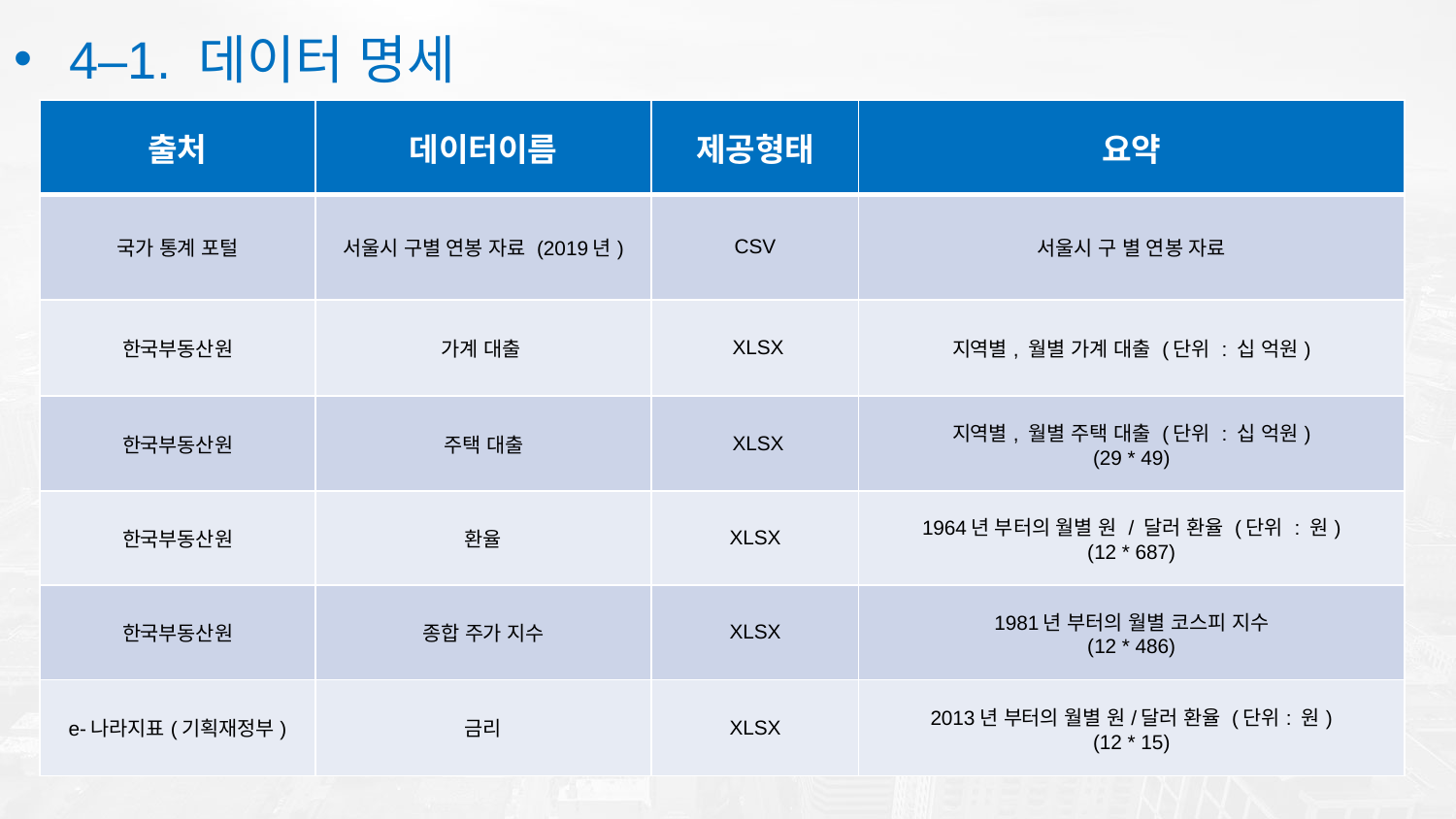

4–1. 데이터 명세
| 출처 | 데이터이름 | 제공형태 | 요약 |
| --- | --- | --- | --- |
| 국가 통계 포털 | 서울시 구별 연봉 자료 (2019년) | CSV | 서울시 구 별 연봉 자료 |
| 한국부동산원 | 가계 대출 | XLSX | 지역별, 월별 가계 대출 (단위 : 십 억원) |
| 한국부동산원 | 주택 대출 | XLSX | 지역별, 월별 주택 대출 (단위 : 십 억원) (29 \* 49) |
| 한국부동산원 | 환율 | XLSX | 1964년 부터의 월별 원 / 달러 환율 (단위 : 원) (12 \* 687) |
| 한국부동산원 | 종합 주가 지수 | XLSX | 1981년 부터의 월별 코스피 지수 (12 \* 486) |
| e-나라지표(기획재정부) | 금리 | XLSX | 2013년 부터의 월별 원/달러 환율 (단위: 원) (12 \* 15) |